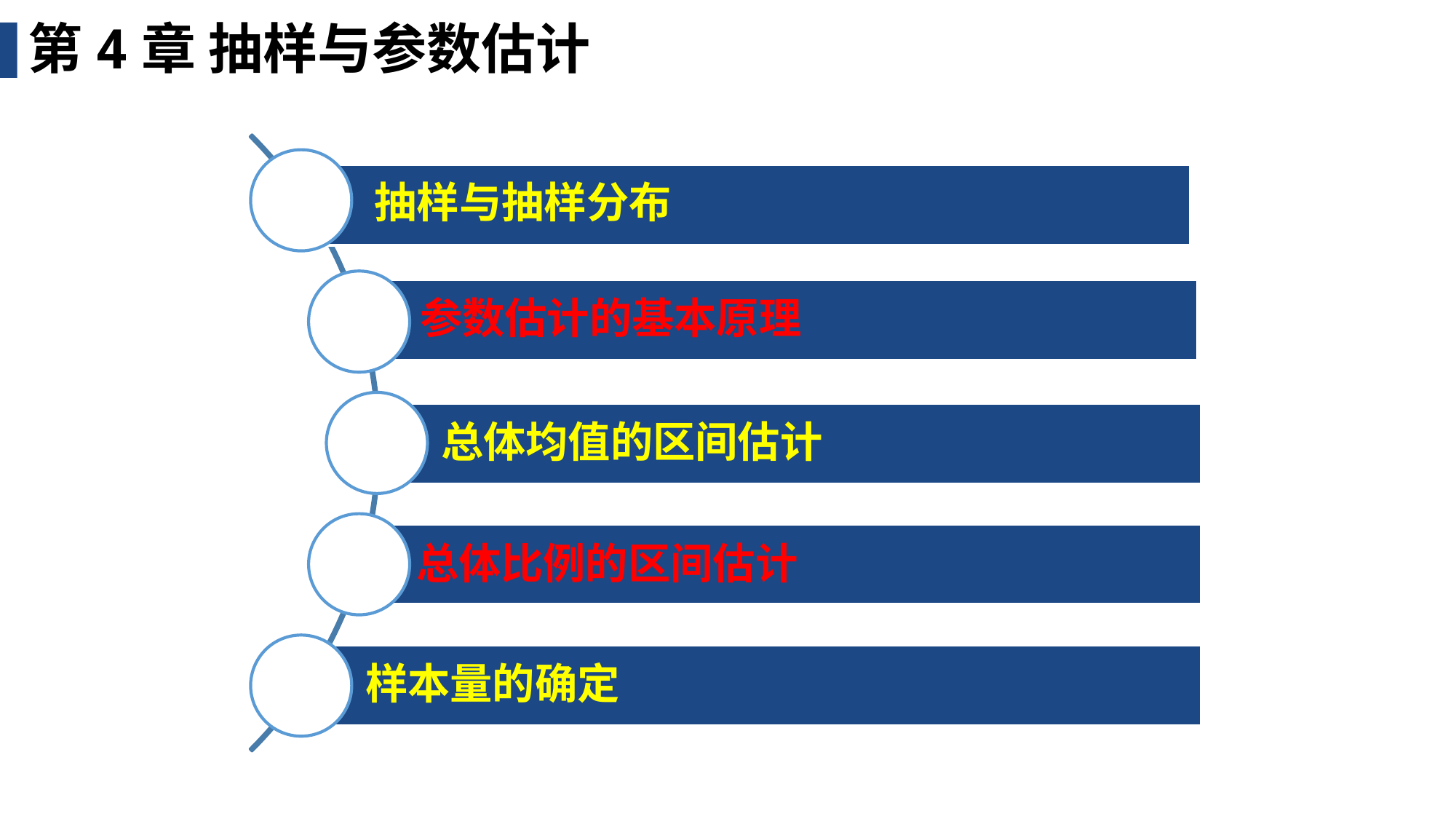

第4章 抽样与参数估计

单击编辑标题
 抽样与抽样分布
参数估计的基本原理
总体均值的区间估计

样本量的确定
单击编辑题
  总体比例的区间估计